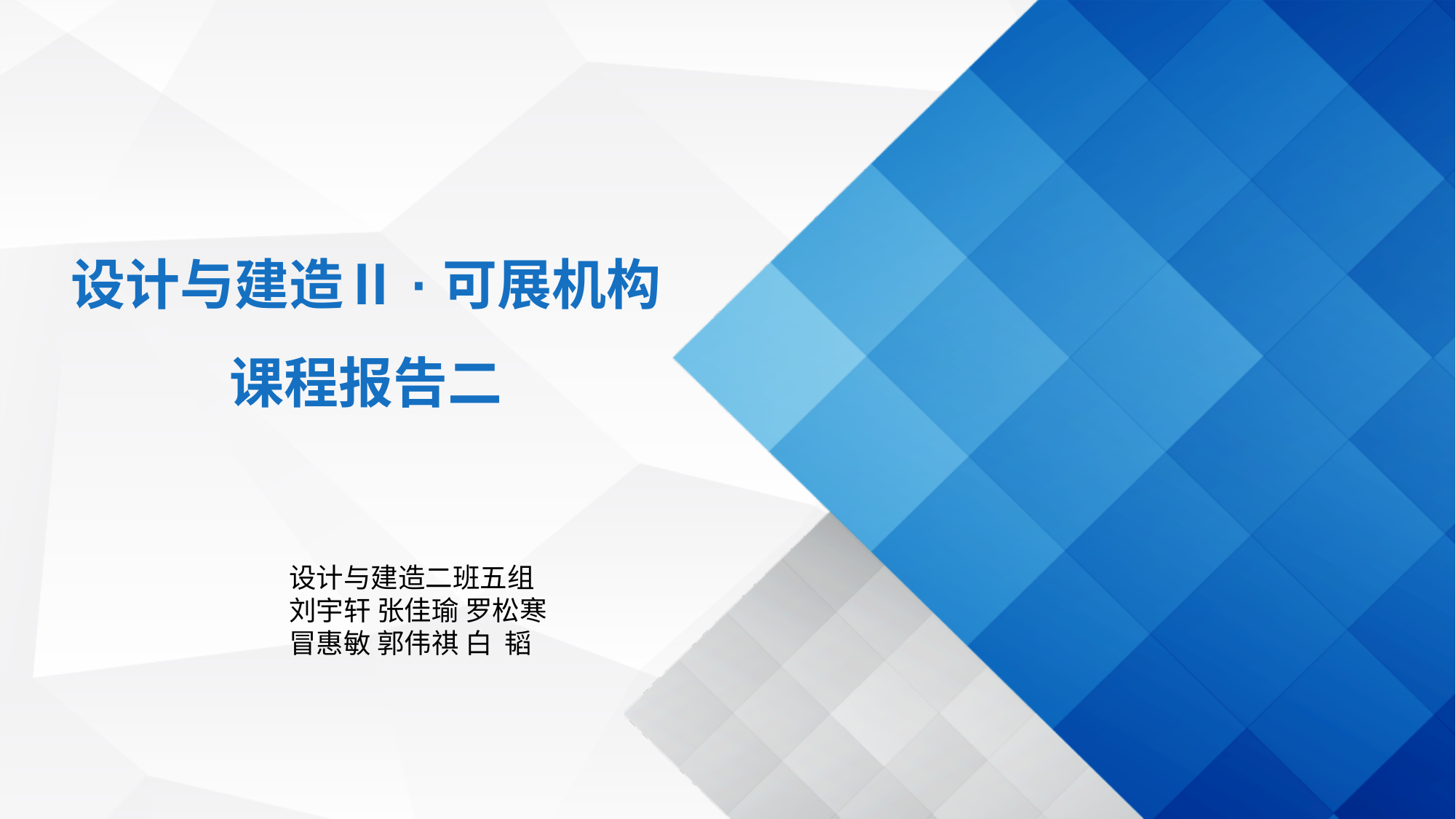

设计与建造Ⅱ·可展机构
课程报告二
设计与建造二班五组
刘宇轩 张佳瑜 罗松寒
冒惠敏 郭伟祺 白  韬